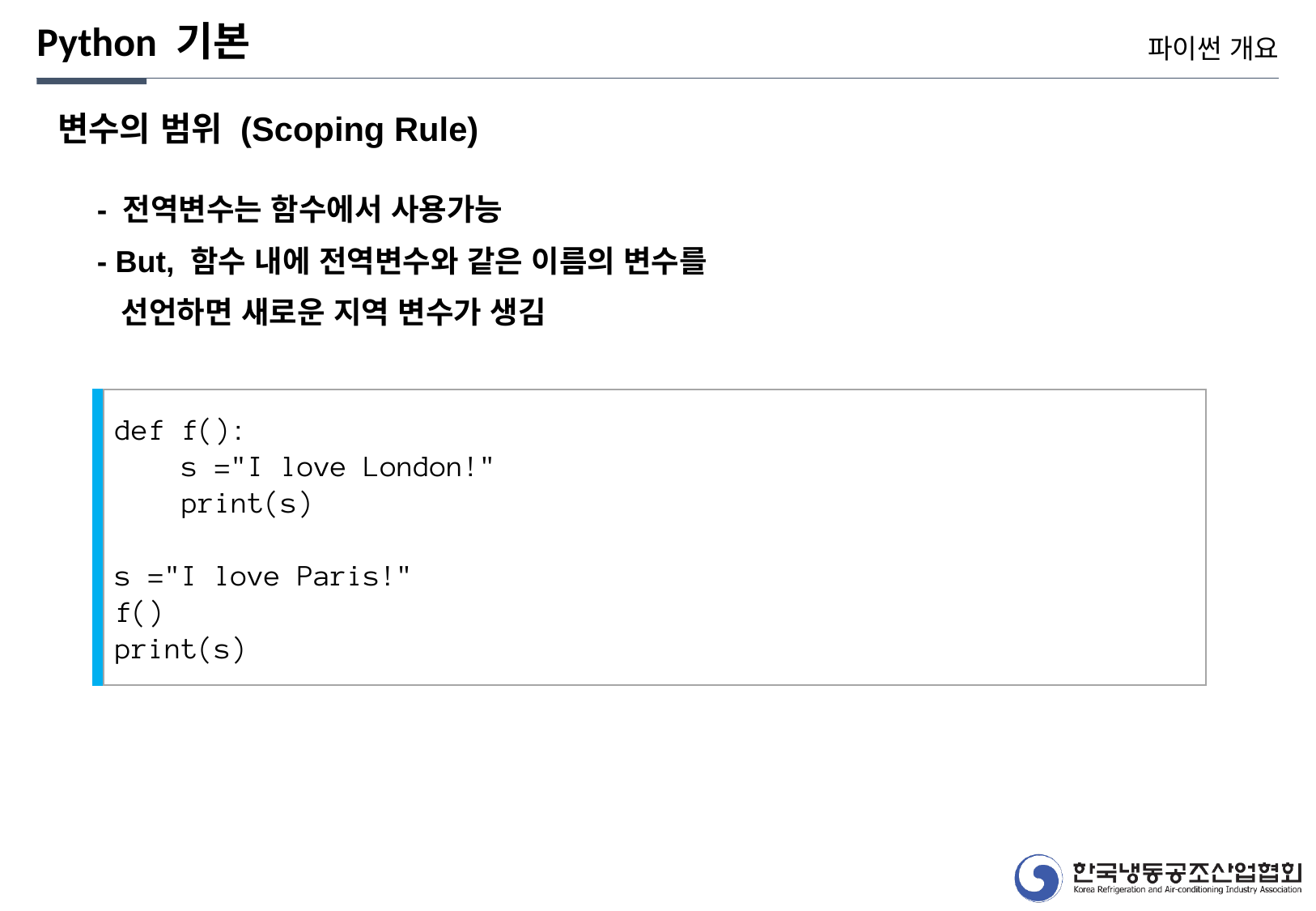

Python 기본
파이썬 개요
변수의 범위 (Scoping Rule)
- 전역변수는 함수에서 사용가능
- But, 함수 내에 전역변수와 같은 이름의 변수를
  선언하면 새로운 지역 변수가 생김

def f():
    s ="I love London!"
    print(s)

s ="I love Paris!"
f()
print(s)